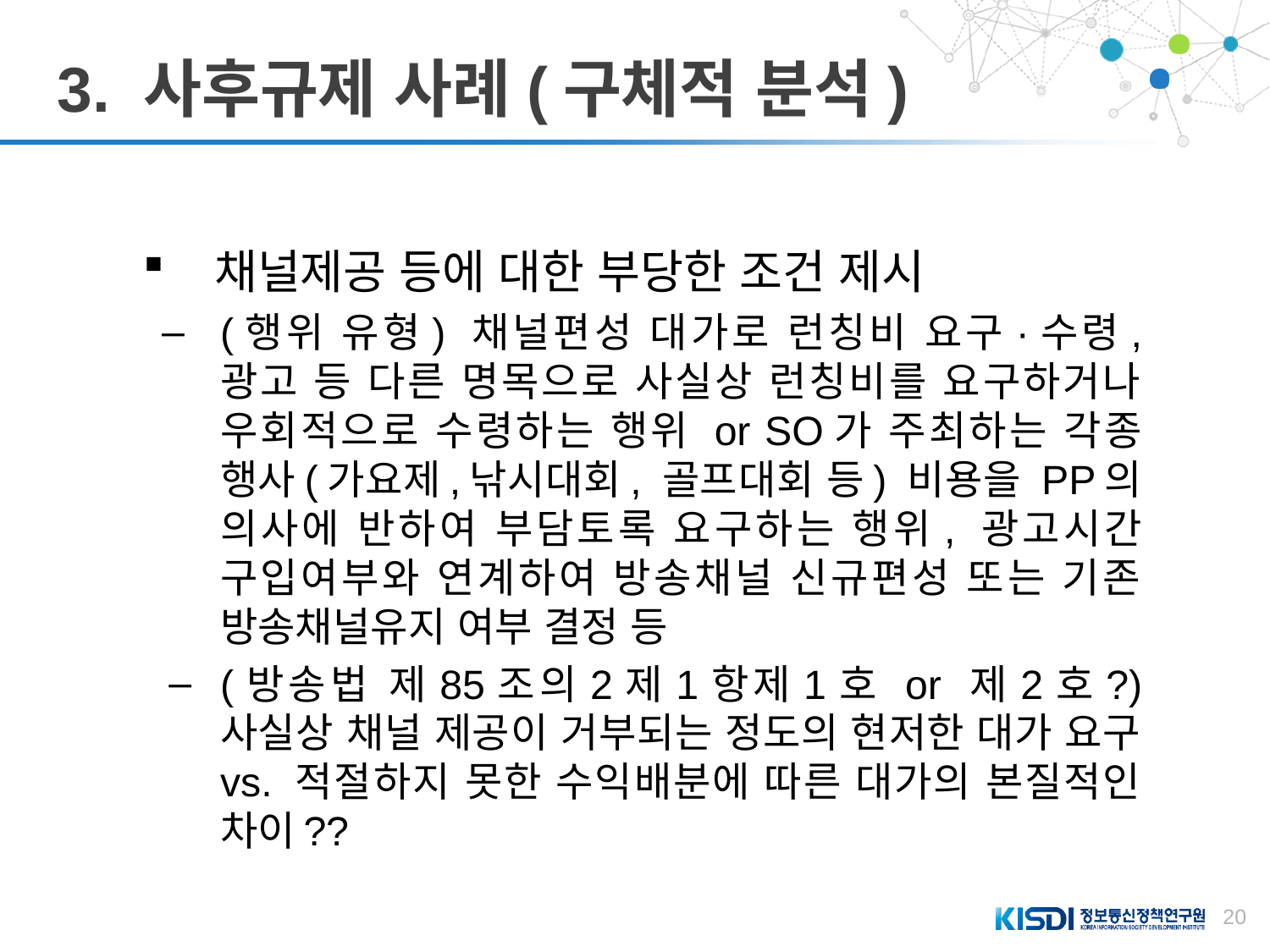

# 3. 사후규제 사례(구체적 분석)
채널제공 등에 대한 부당한 조건 제시
(행위 유형) 채널편성 대가로 런칭비 요구·수령, 광고 등 다른 명목으로 사실상 런칭비를 요구하거나 우회적으로 수령하는 행위 or SO가 주최하는 각종 행사(가요제,낚시대회, 골프대회 등) 비용을 PP의 의사에 반하여 부담토록 요구하는 행위, 광고시간 구입여부와 연계하여 방송채널 신규편성 또는 기존 방송채널유지 여부 결정 등
(방송법 제85조의2제1항제1호 or 제2호?) 사실상 채널 제공이 거부되는 정도의 현저한 대가 요구 vs. 적절하지 못한 수익배분에 따른 대가의 본질적인 차이??

20